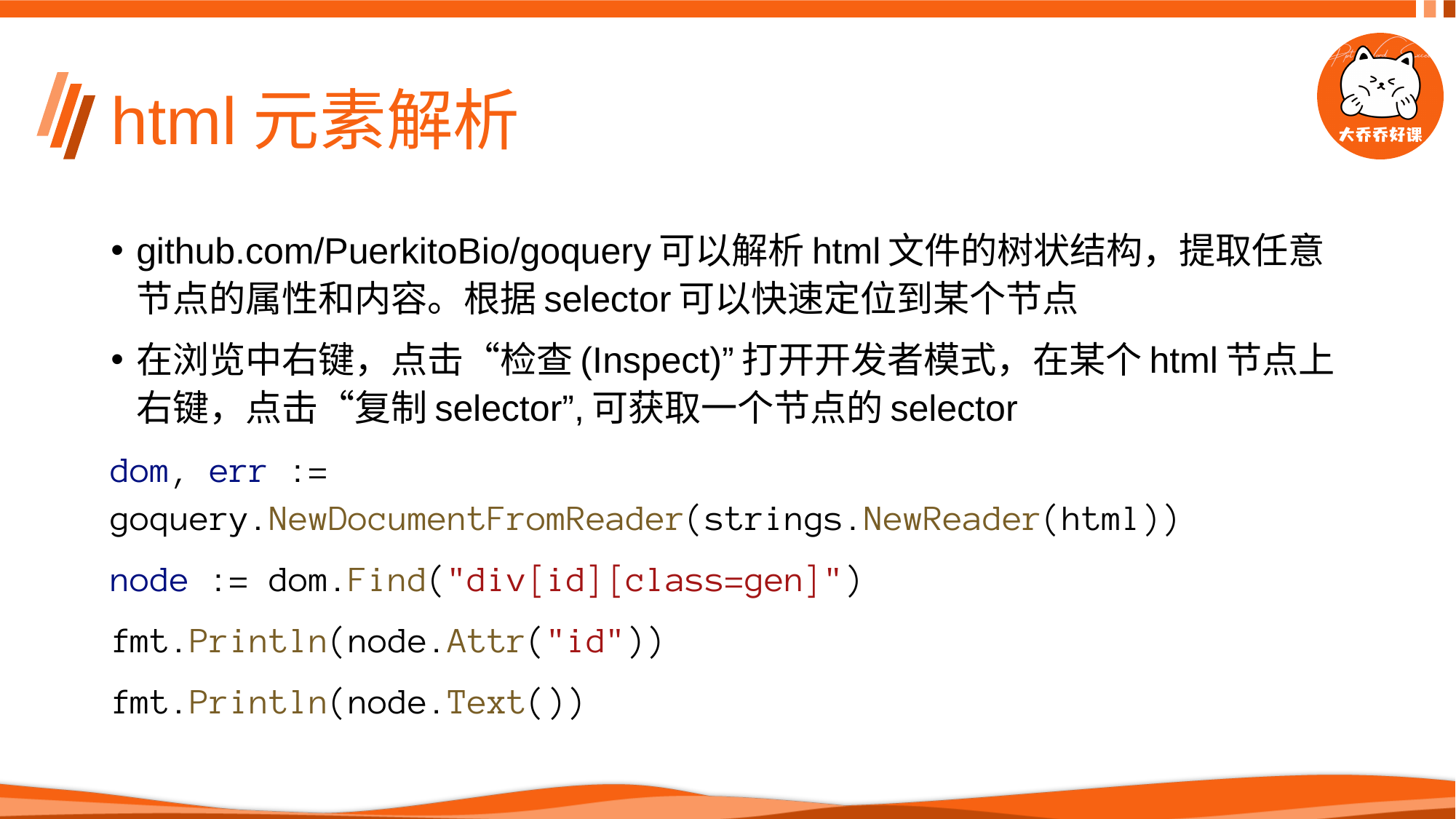

# html元素解析
github.com/PuerkitoBio/goquery可以解析html文件的树状结构，提取任意节点的属性和内容。根据selector可以快速定位到某个节点
在浏览中右键，点击“检查(Inspect)”打开开发者模式，在某个html节点上右键，点击“复制selector”,可获取一个节点的selector
dom, err := goquery.NewDocumentFromReader(strings.NewReader(html))
node := dom.Find("div[id][class=gen]")
fmt.Println(node.Attr("id"))
fmt.Println(node.Text())